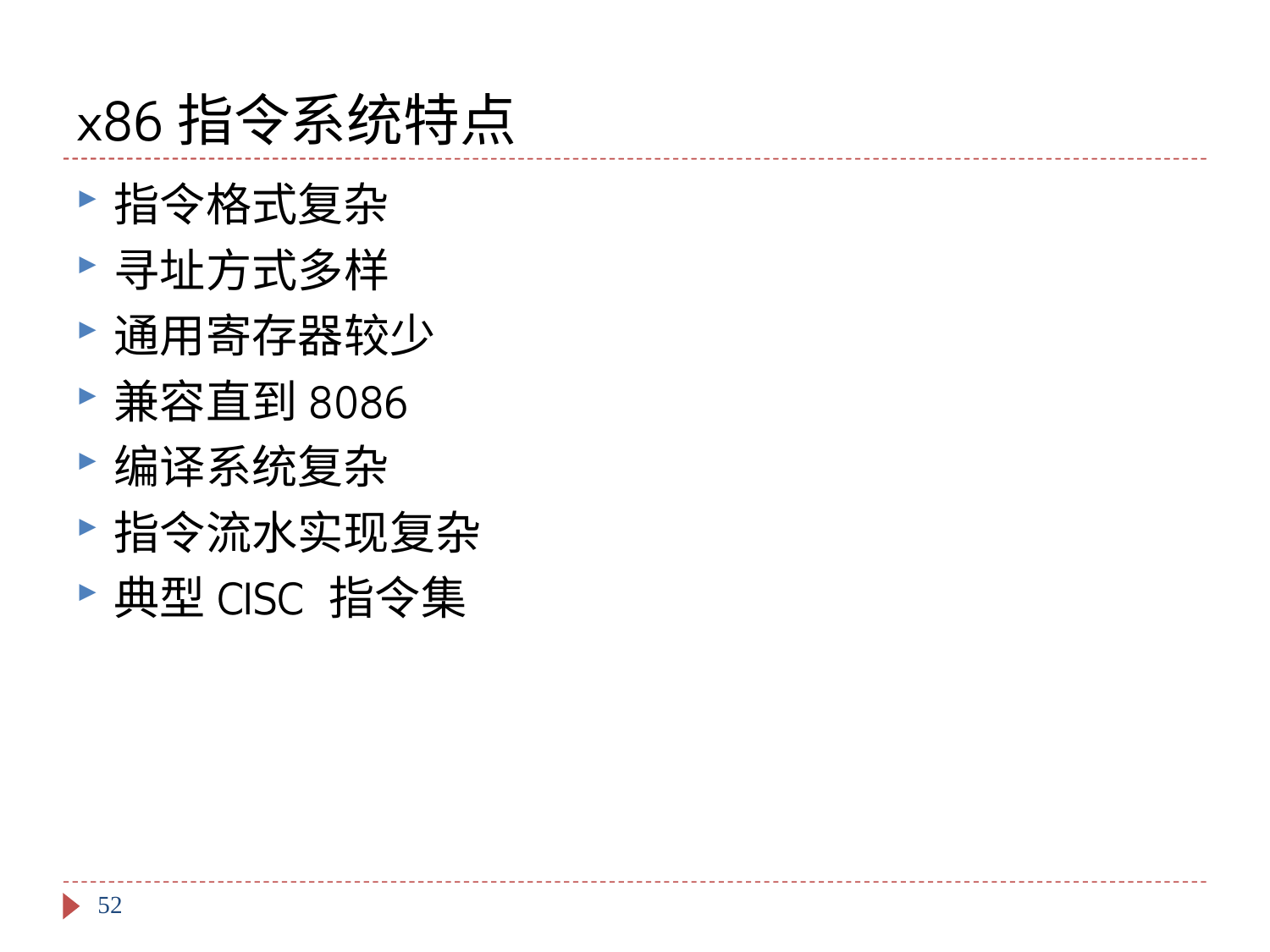

# x86指令系统特点
指令格式复杂
寻址方式多样
通用寄存器较少
兼容直到8086
编译系统复杂
指令流水实现复杂
典型CISC 指令集
52